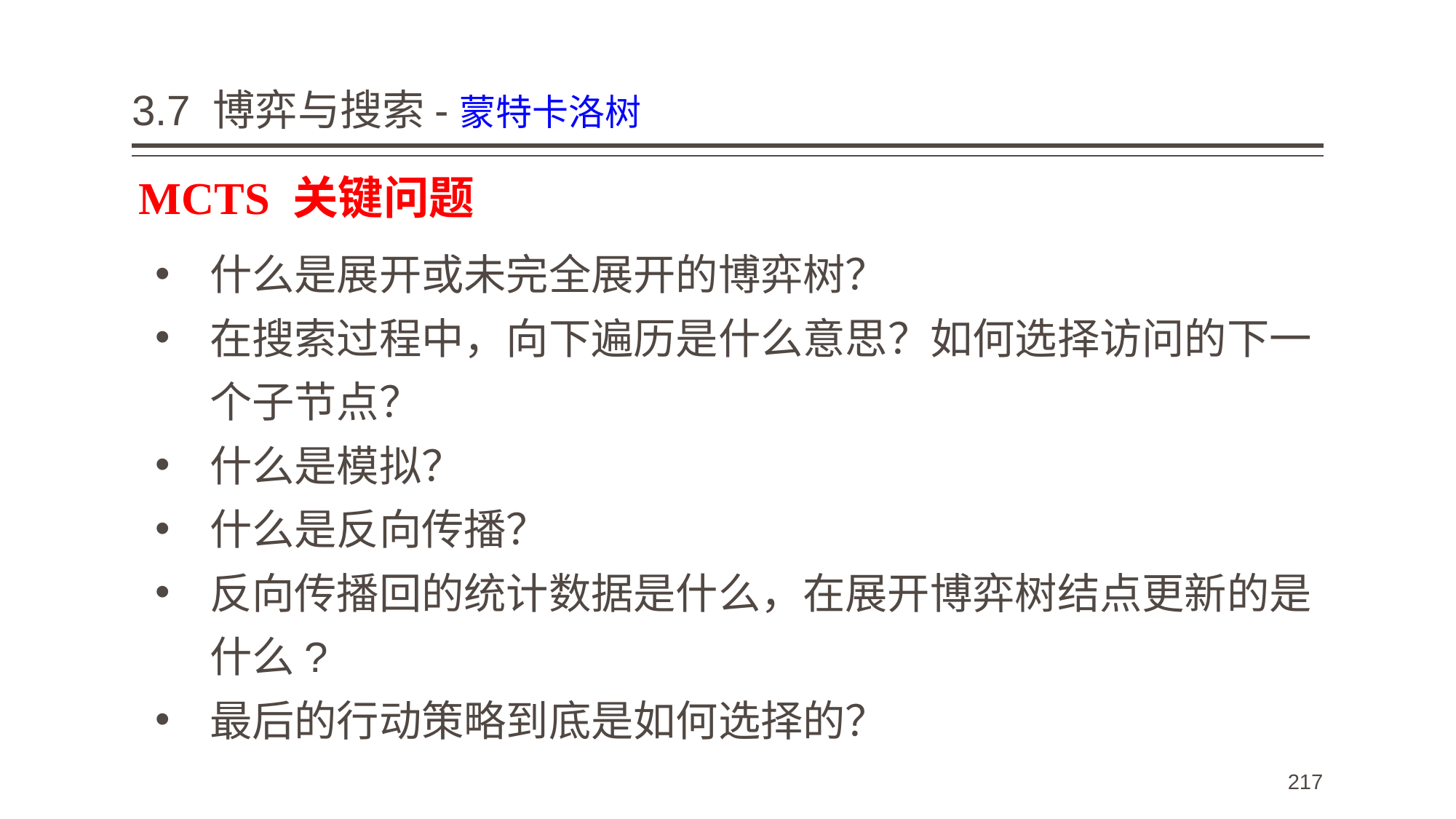

# 3.7 博弈与搜索-蒙特卡洛树
MCTS 关键问题
什么是展开或未完全展开的博弈树？
在搜索过程中，向下遍历是什么意思？如何选择访问的下一个子节点？
什么是模拟？
什么是反向传播？
反向传播回的统计数据是什么，在展开博弈树结点更新的是什么?
最后的行动策略到底是如何选择的？
217